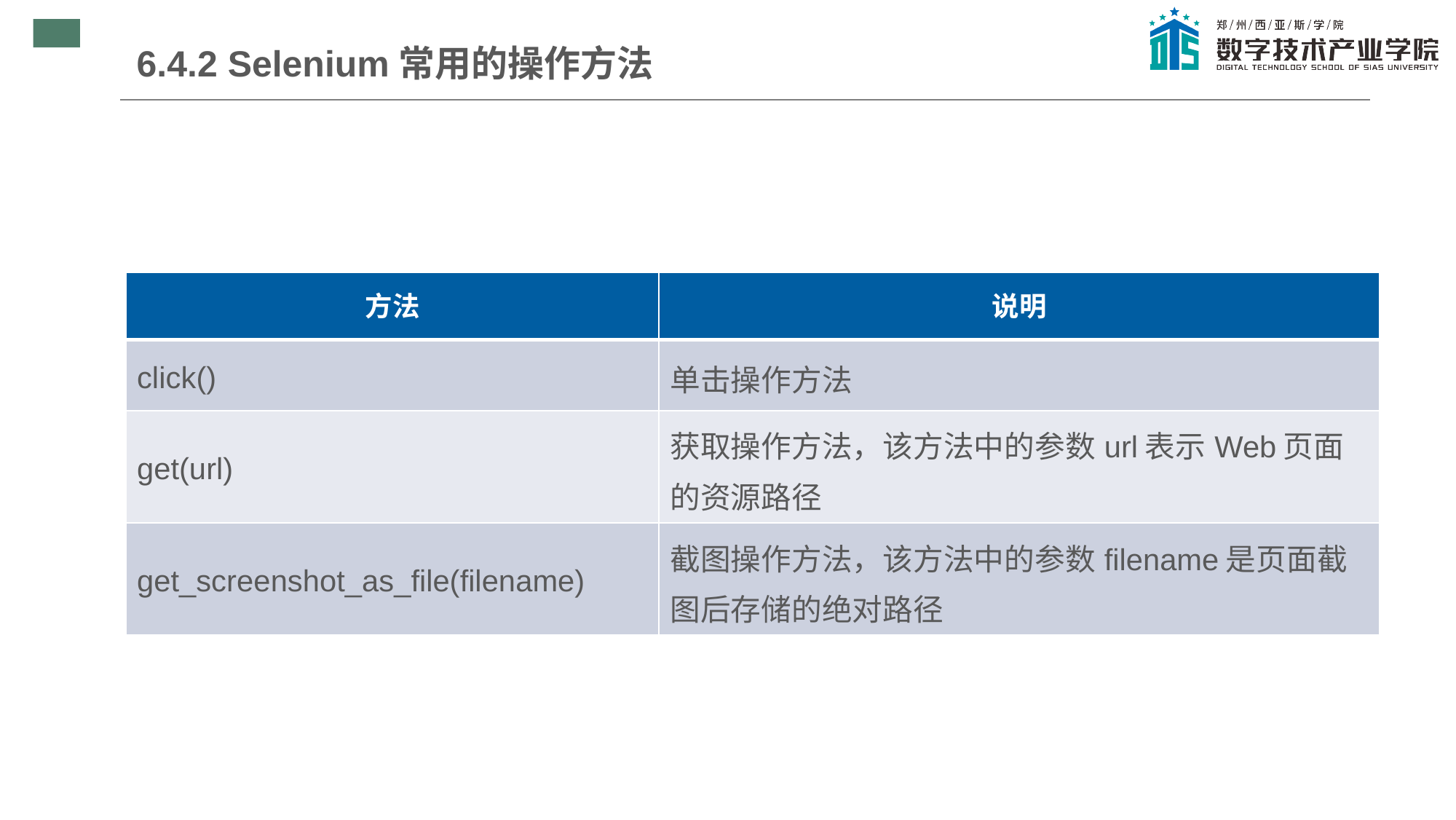

6.4.2 Selenium常用的操作方法
| 方法 | 说明 |
| --- | --- |
| click() | 单击操作方法 |
| get(url) | 获取操作方法，该方法中的参数url表示Web页面的资源路径 |
| get\_screenshot\_as\_file(filename) | 截图操作方法，该方法中的参数filename是页面截图后存储的绝对路径 |